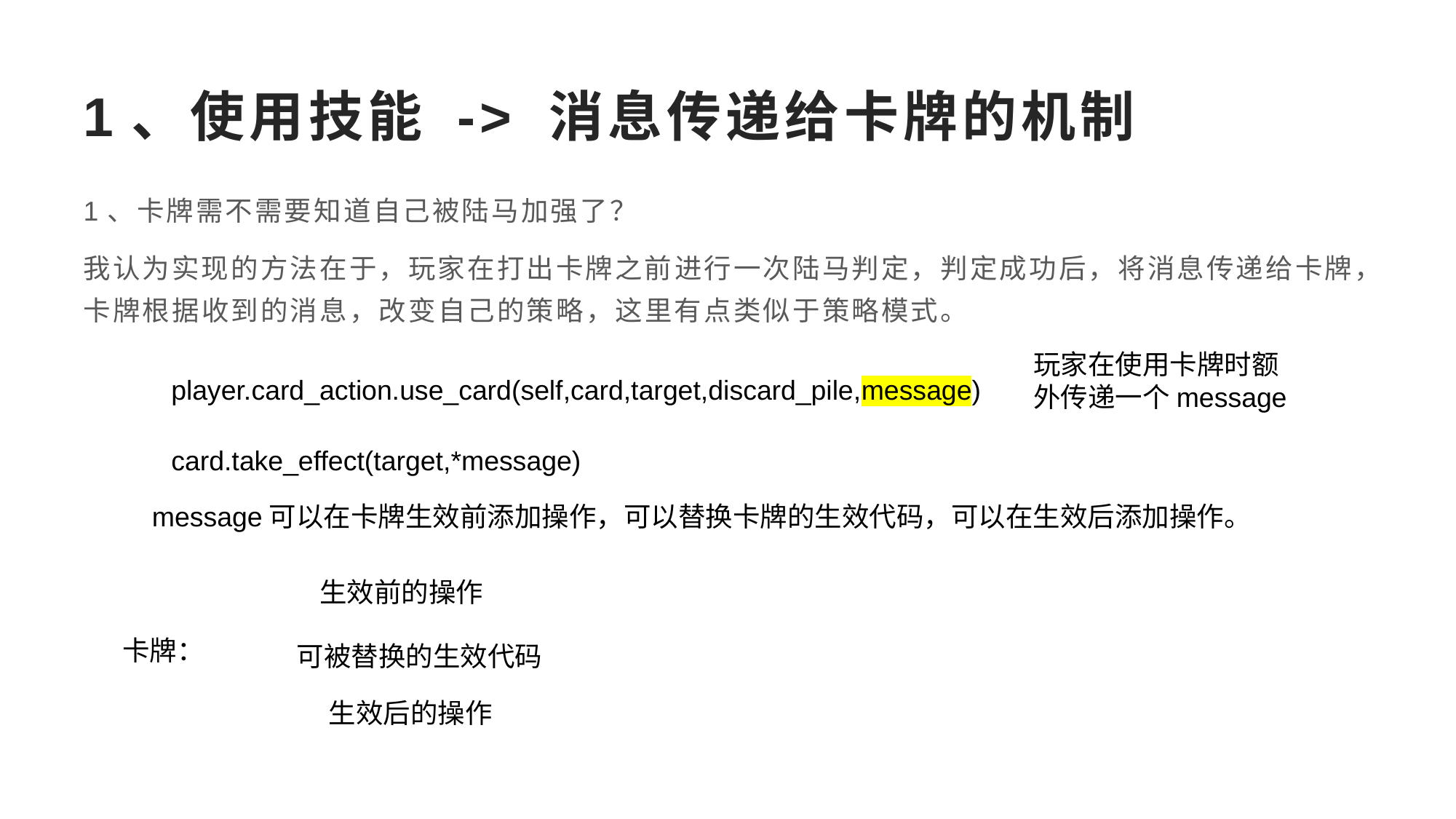

# 1、使用技能 -> 消息传递给卡牌的机制
1、卡牌需不需要知道自己被陆马加强了？
我认为实现的方法在于，玩家在打出卡牌之前进行一次陆马判定，判定成功后，将消息传递给卡牌，卡牌根据收到的消息，改变自己的策略，这里有点类似于策略模式。
玩家在使用卡牌时额外传递一个message
player.card_action.use_card(self,card,target,discard_pile,message)
card.take_effect(target,*message)
message可以在卡牌生效前添加操作，可以替换卡牌的生效代码，可以在生效后添加操作。
生效前的操作
卡牌：
可被替换的生效代码
生效后的操作